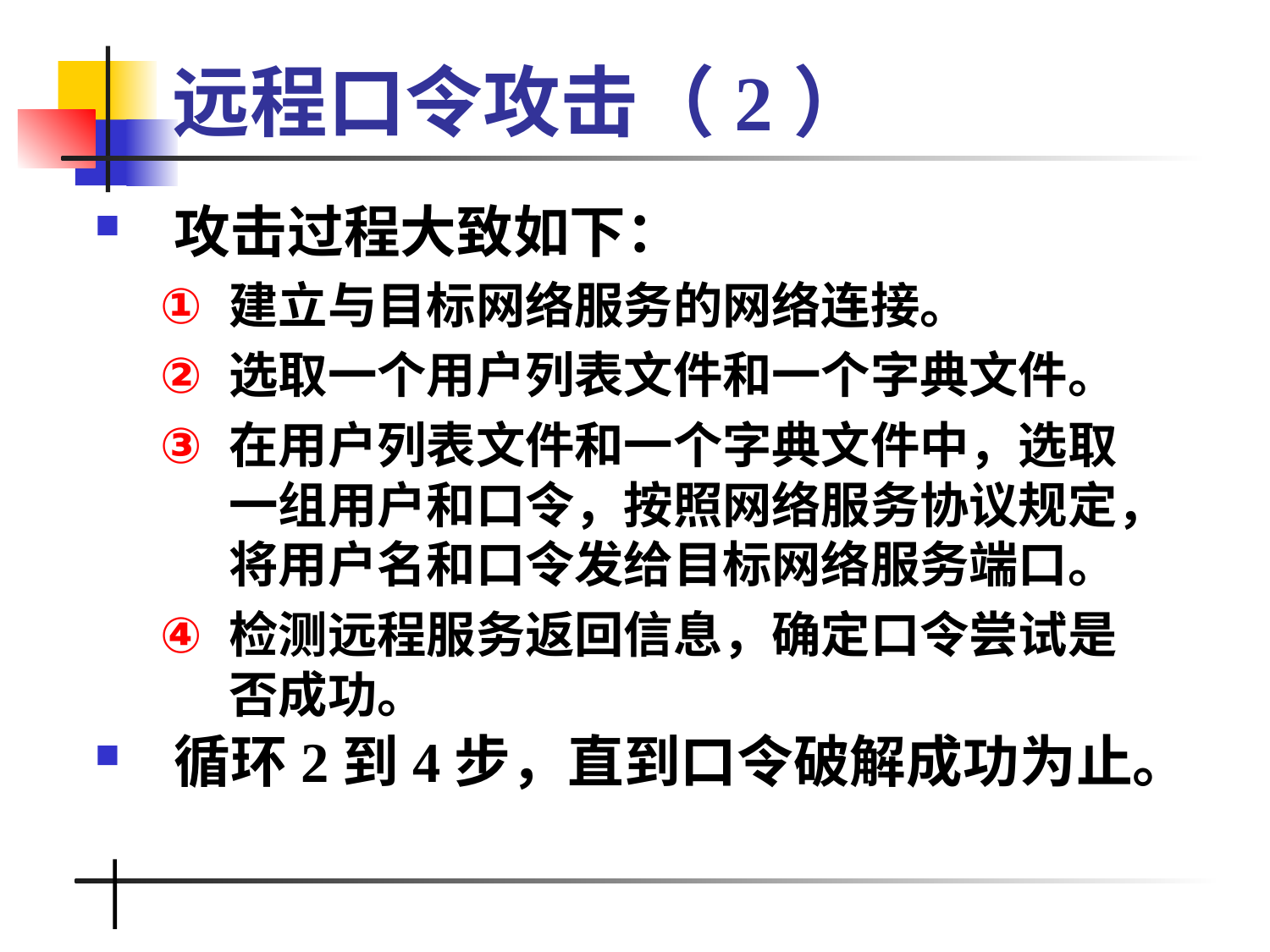

# 远程口令攻击（2）
攻击过程大致如下：
建立与目标网络服务的网络连接。
选取一个用户列表文件和一个字典文件。
在用户列表文件和一个字典文件中，选取一组用户和口令，按照网络服务协议规定，将用户名和口令发给目标网络服务端口。
检测远程服务返回信息，确定口令尝试是否成功。
循环2到4步，直到口令破解成功为止。